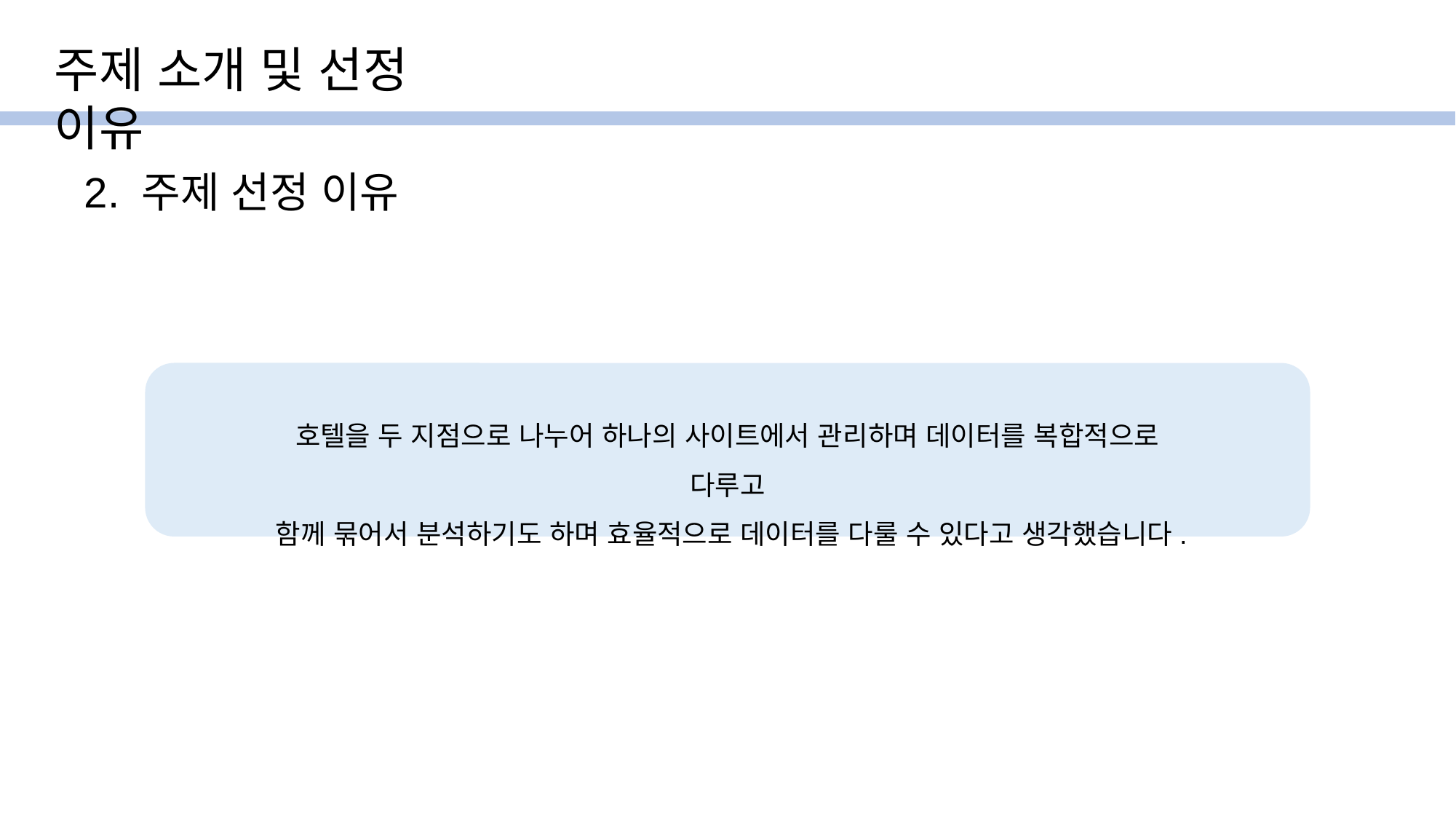

주제 소개 및 선정 이유

2. 주제 선정 이유

호텔을 두 지점으로 나누어 하나의 사이트에서 관리하며 데이터를 복합적으로 다루고
함께 묶어서 분석하기도 하며 효율적으로 데이터를 다룰 수 있다고 생각했습니다.